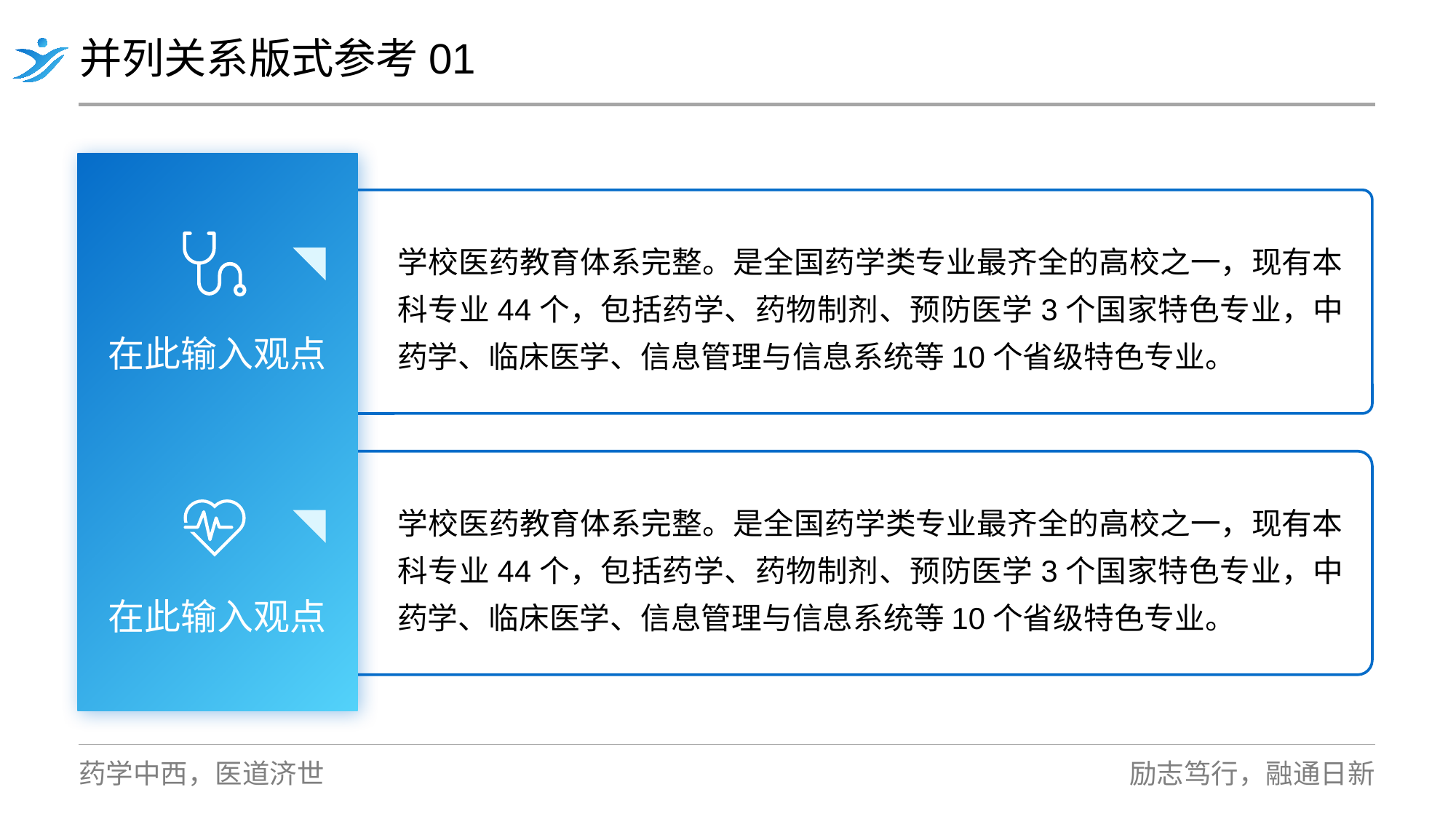

并列关系版式参考01

学校医药教育体系完整。是全国药学类专业最齐全的高校之一，现有本科专业44个，包括药学、药物制剂、预防医学3个国家特色专业，中药学、临床医学、信息管理与信息系统等10个省级特色专业。

在此输入观点

学校医药教育体系完整。是全国药学类专业最齐全的高校之一，现有本科专业44个，包括药学、药物制剂、预防医学3个国家特色专业，中药学、临床医学、信息管理与信息系统等10个省级特色专业。

在此输入观点